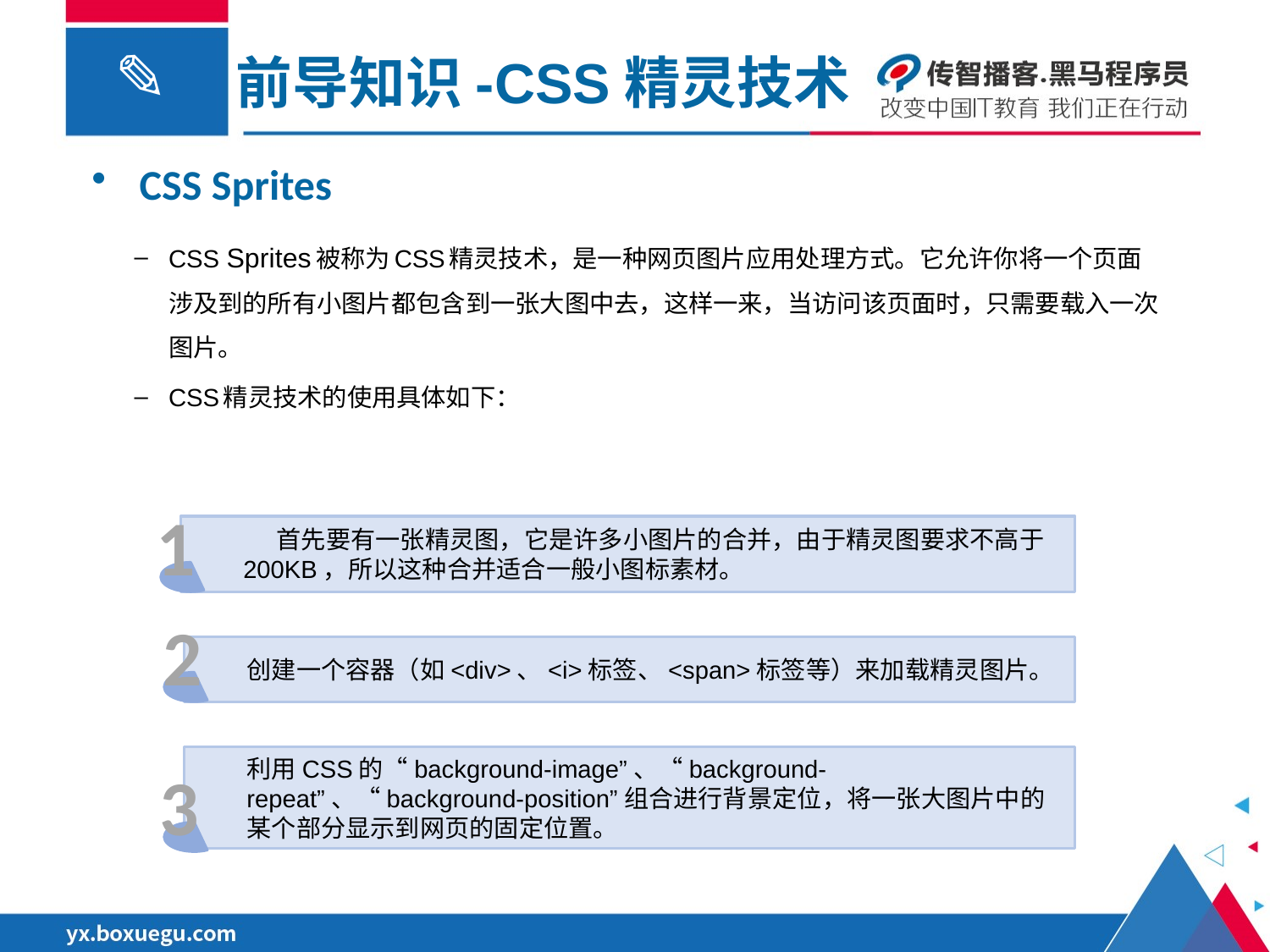

前导知识-CSS精灵技术
CSS Sprites
CSS Sprites被称为CSS精灵技术，是一种网页图片应用处理方式。它允许你将一个页面涉及到的所有小图片都包含到一张大图中去，这样一来，当访问该页面时，只需要载入一次图片。
CSS精灵技术的使用具体如下：

1

     首先要有一张精灵图，它是许多小图片的合并，由于精灵图要求不高于   200KB，所以这种合并适合一般小图标素材。
2

创建一个容器（如<div>、<i>标签、<span>标签等）来加载精灵图片。
利用CSS的“background-image”、“background- repeat”、“background-position”组合进行背景定位，将一张大图片中的某个部分显示到网页的固定位置。
3